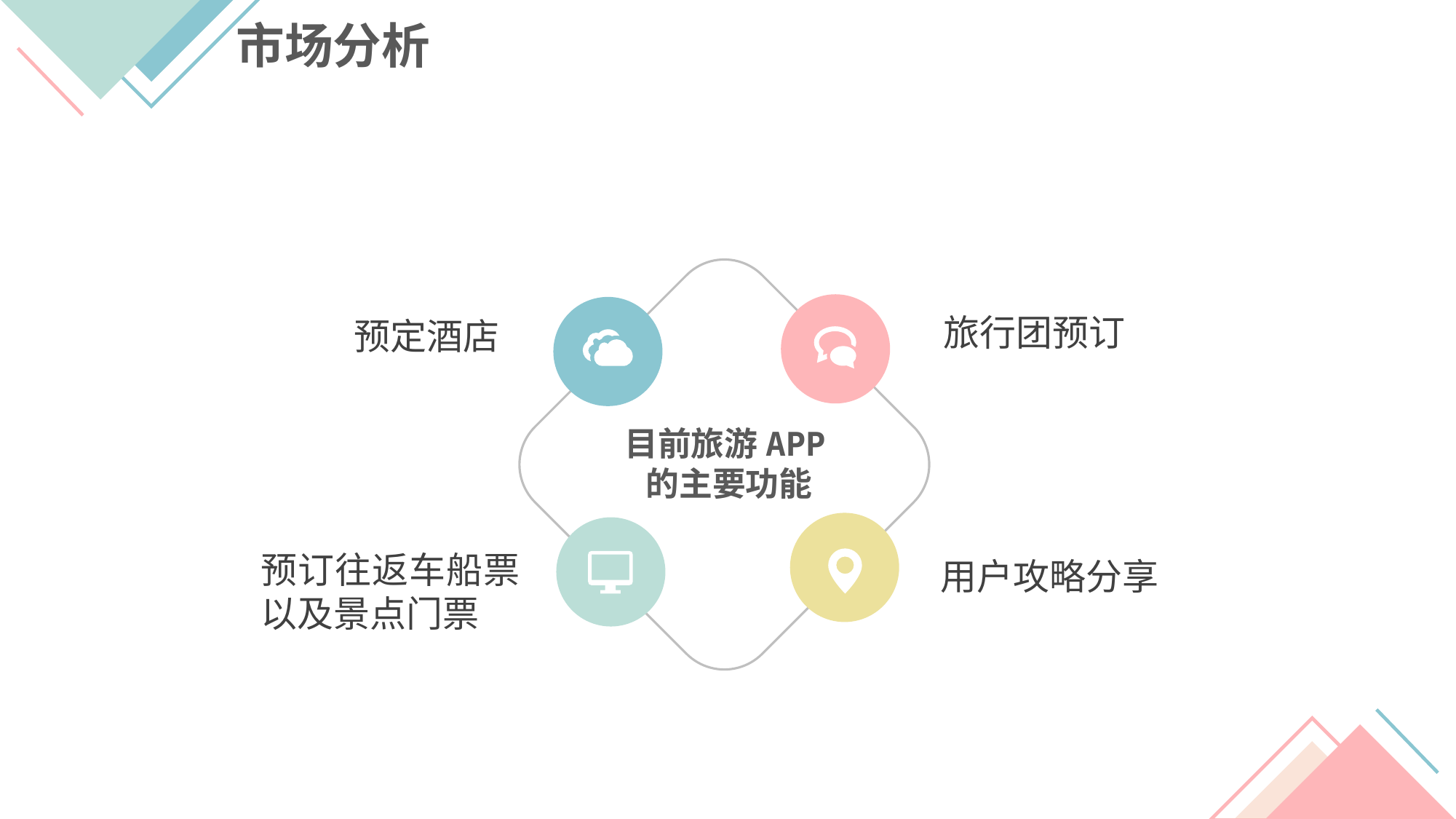

市场分析

旅行团预订
预定酒店
目前旅游APP的主要功能

预订往返车船票以及景点门票
用户攻略分享